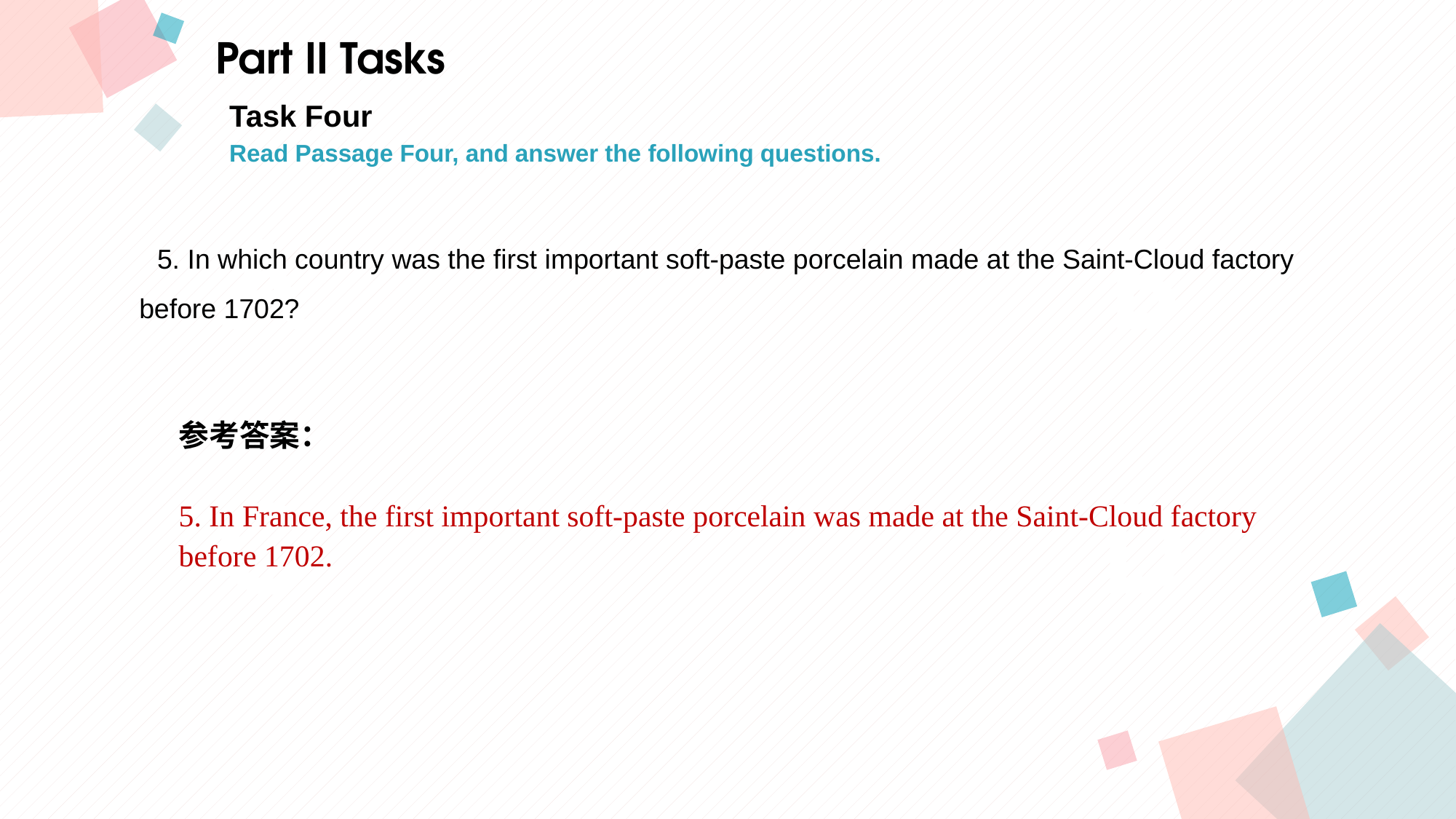

Part II Tasks
Task Four
Read Passage Four, and answer the following questions.
A
B
   5. In which country was the first important soft-paste porcelain made at the Saint-Cloud factory
before 1702?
参考答案：

5. In France, the first important soft-paste porcelain was made at the Saint-Cloud factory
before 1702.
C
D